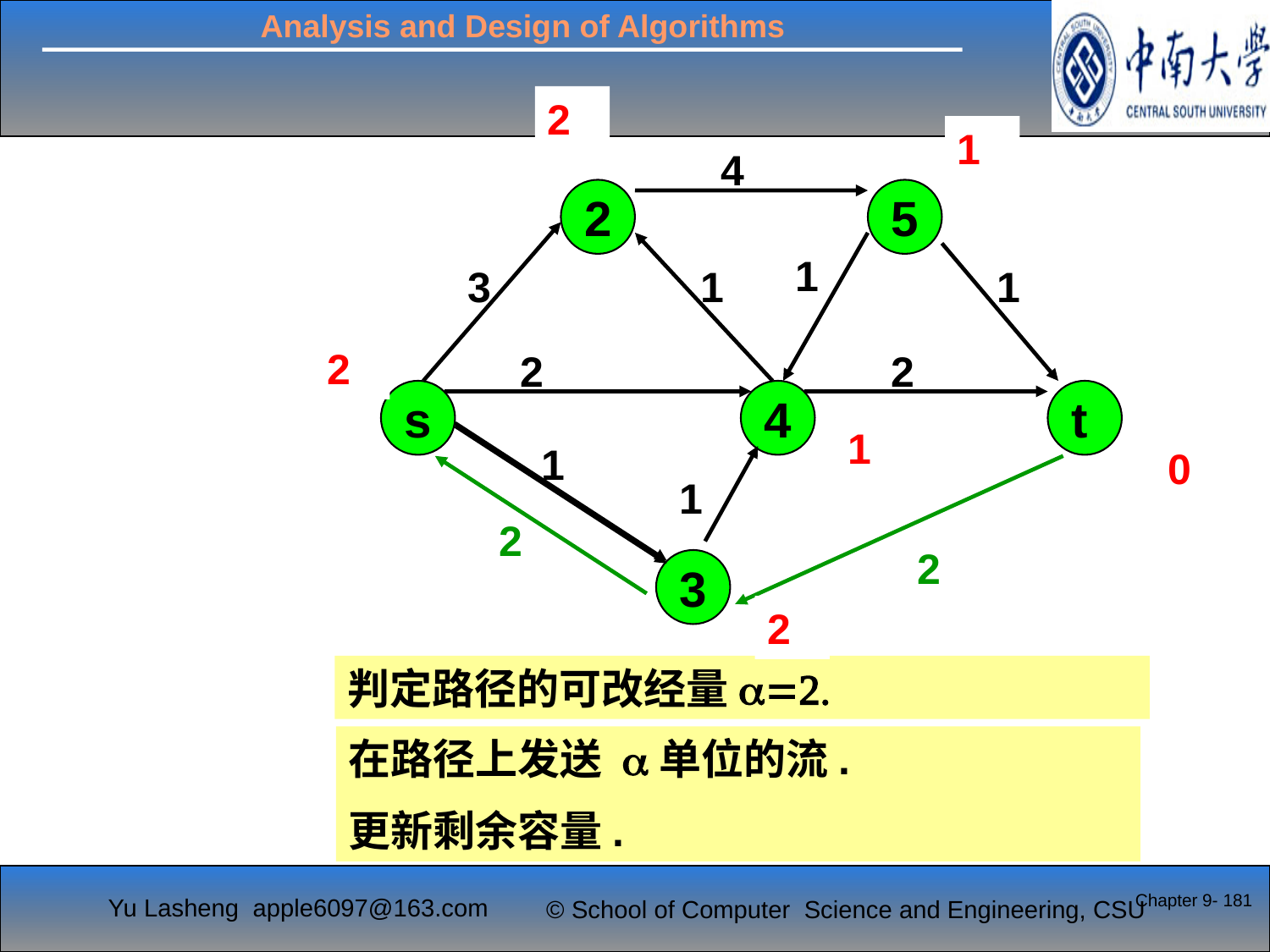

2
1
4
2
5

1

3
1
1
2
2
2
2
s
4
t

1

1
3
0

1
1
2
2
3
2
判定路径的可改经量α=2.
在路径上发送 α单位的流.
更新剩余容量.
Chapter 9- 181